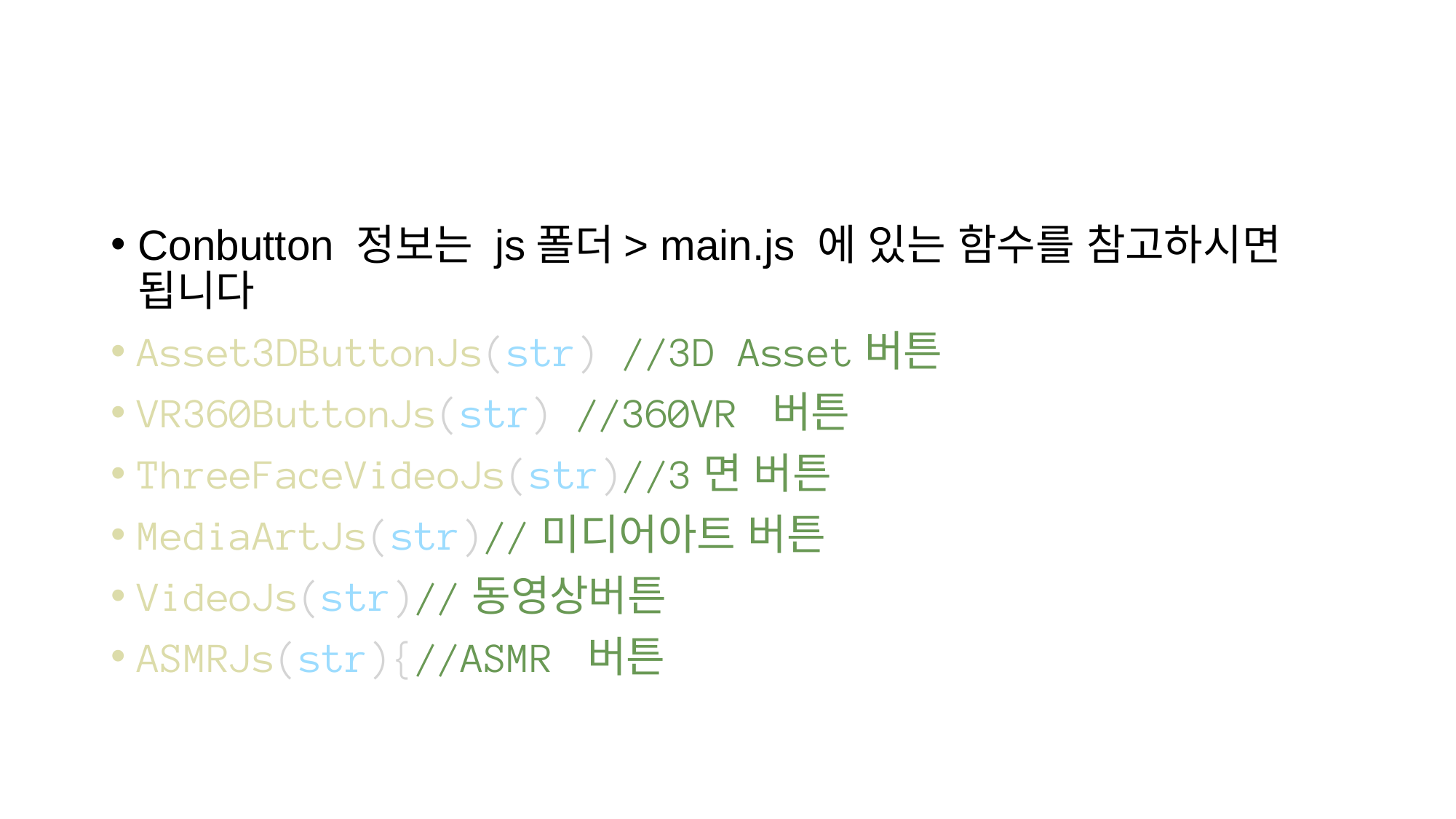

#
Conbutton 정보는 js폴더> main.js 에 있는 함수를 참고하시면 됩니다
Asset3DButtonJs(str) //3D Asset버튼
VR360ButtonJs(str) //360VR 버튼
ThreeFaceVideoJs(str)//3면 버튼
MediaArtJs(str)//미디어아트 버튼
VideoJs(str)//동영상버튼
ASMRJs(str){//ASMR 버튼